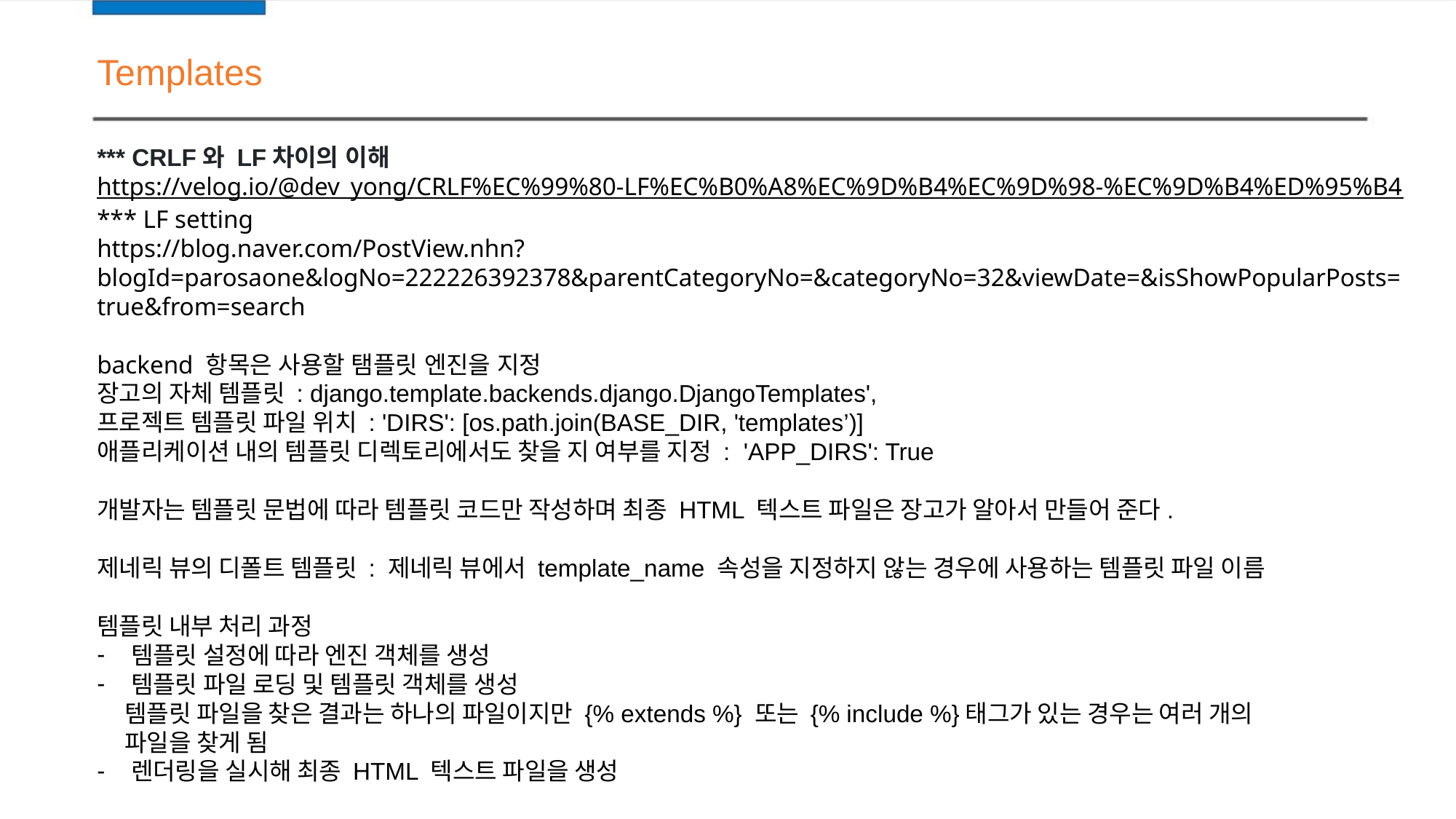

Templates
*** CRLF와 LF차이의 이해
https://velog.io/@dev_yong/CRLF%EC%99%80-LF%EC%B0%A8%EC%9D%B4%EC%9D%98-%EC%9D%B4%ED%95%B4
*** LF setting
https://blog.naver.com/PostView.nhn?blogId=parosaone&logNo=222226392378&parentCategoryNo=&categoryNo=32&viewDate=&isShowPopularPosts=true&from=search

backend 항목은 사용할 탬플릿 엔진을 지정
장고의 자체 템플릿 : django.template.backends.django.DjangoTemplates',
프로젝트 템플릿 파일 위치 : 'DIRS': [os.path.join(BASE_DIR, 'templates’)]
애플리케이션 내의 템플릿 디렉토리에서도 찾을 지 여부를 지정 :  'APP_DIRS': True

개발자는 템플릿 문법에 따라 템플릿 코드만 작성하며 최종 HTML 텍스트 파일은 장고가 알아서 만들어 준다.

제네릭 뷰의 디폴트 템플릿 : 제네릭 뷰에서 template_name 속성을 지정하지 않는 경우에 사용하는 템플릿 파일 이름

템플릿 내부 처리 과정
템플릿 설정에 따라 엔진 객체를 생성
템플릿 파일 로딩 및 템플릿 객체를 생성
    템플릿 파일을 찾은 결과는 하나의 파일이지만 {% extends %} 또는 {% include %}태그가 있는 경우는 여러 개의
    파일을 찾게 됨
렌더링을 실시해 최종 HTML 텍스트 파일을 생성